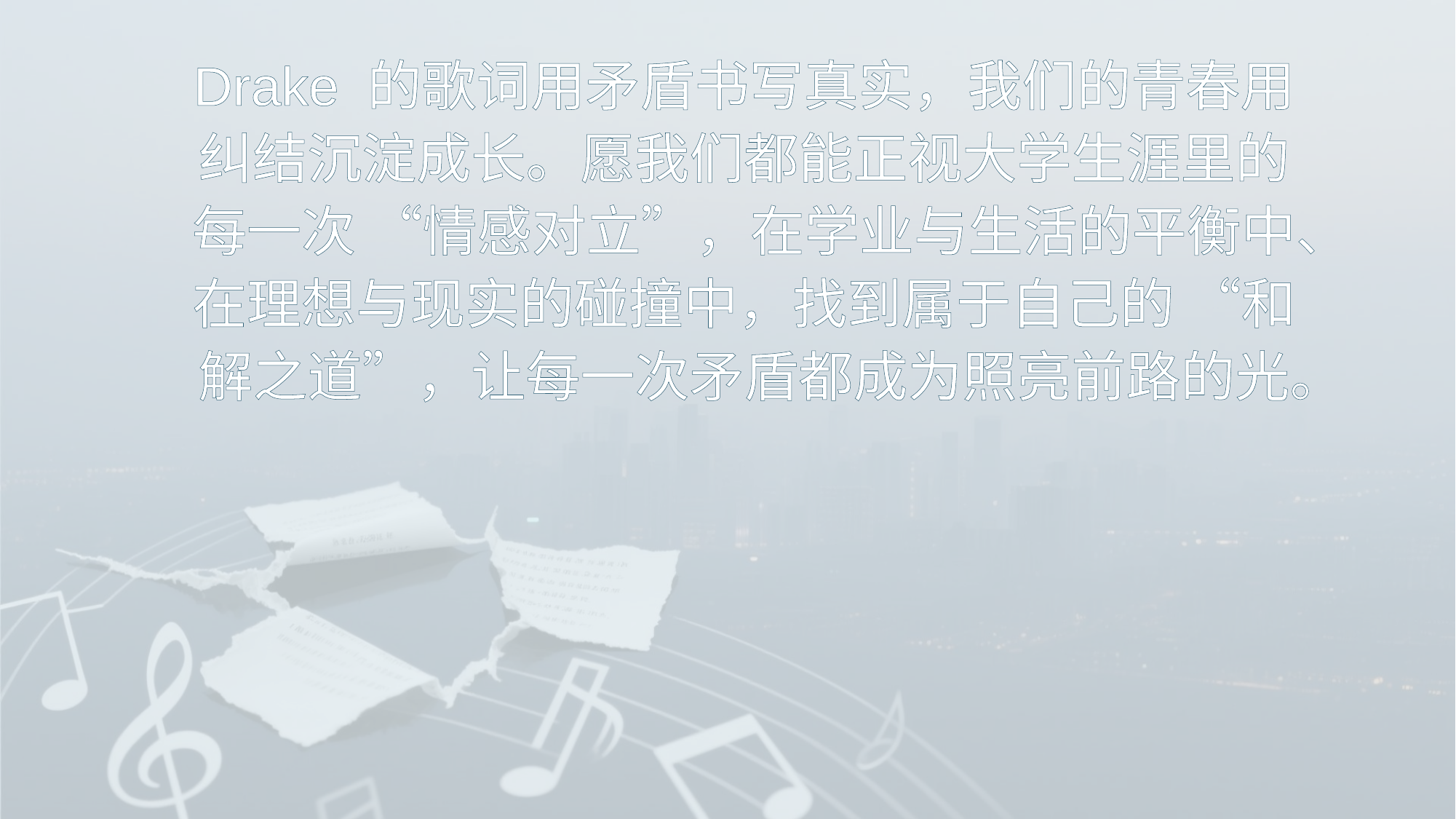

Drake 的歌词用矛盾书写真实，我们的青春用纠结沉淀成长。愿我们都能正视大学生涯里的每一次 “情感对立”，在学业与生活的平衡中、在理想与现实的碰撞中，找到属于自己的 “和解之道”，让每一次矛盾都成为照亮前路的光。